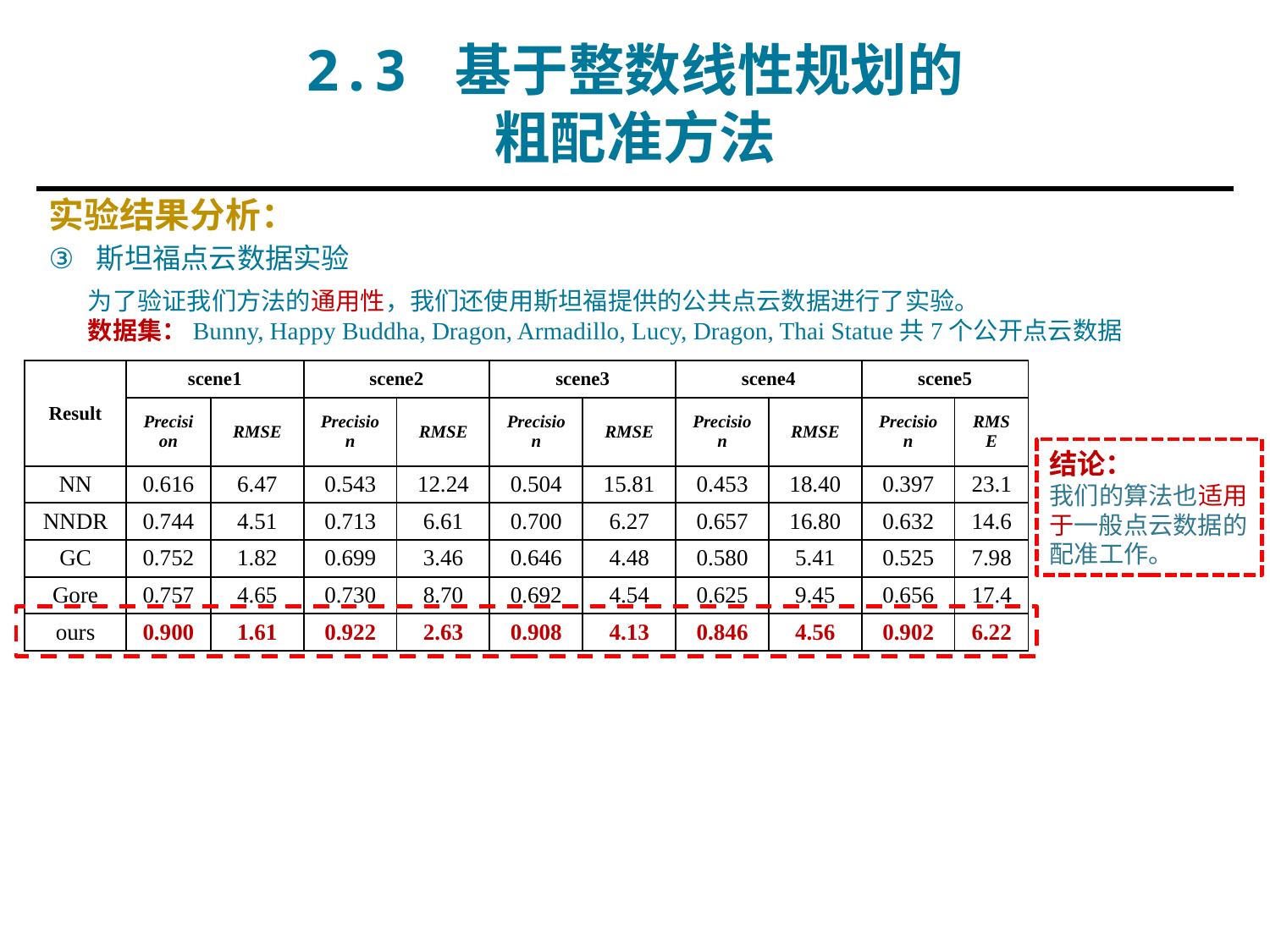

2.3 基于整数线性规划的粗配准方法
实验结果分析：
斯坦福点云数据实验
为了验证我们方法的通用性，我们还使用斯坦福提供的公共点云数据进行了实验。
数据集：Bunny, Happy Buddha, Dragon, Armadillo, Lucy, Dragon, Thai Statue共7个公开点云数据
| Result | scene1 |  | scene2 |  | scene3 |  | scene4 |  | scene5 |  |
| --- | --- | --- | --- | --- | --- | --- | --- | --- | --- | --- |
|  | Precision | RMSE | Precision | RMSE | Precision | RMSE | Precision | RMSE | Precision | RMSE |
| NN | 0.616 | 6.47 | 0.543 | 12.24 | 0.504 | 15.81 | 0.453 | 18.40 | 0.397 | 23.1 |
| NNDR | 0.744 | 4.51 | 0.713 | 6.61 | 0.700 | 6.27 | 0.657 | 16.80 | 0.632 | 14.6 |
| GC | 0.752 | 1.82 | 0.699 | 3.46 | 0.646 | 4.48 | 0.580 | 5.41 | 0.525 | 7.98 |
| Gore | 0.757 | 4.65 | 0.730 | 8.70 | 0.692 | 4.54 | 0.625 | 9.45 | 0.656 | 17.4 |
| ours | 0.900 | 1.61 | 0.922 | 2.63 | 0.908 | 4.13 | 0.846 | 4.56 | 0.902 | 6.22 |
结论：
我们的算法也适用于一般点云数据的配准工作。

北京航空航天大学